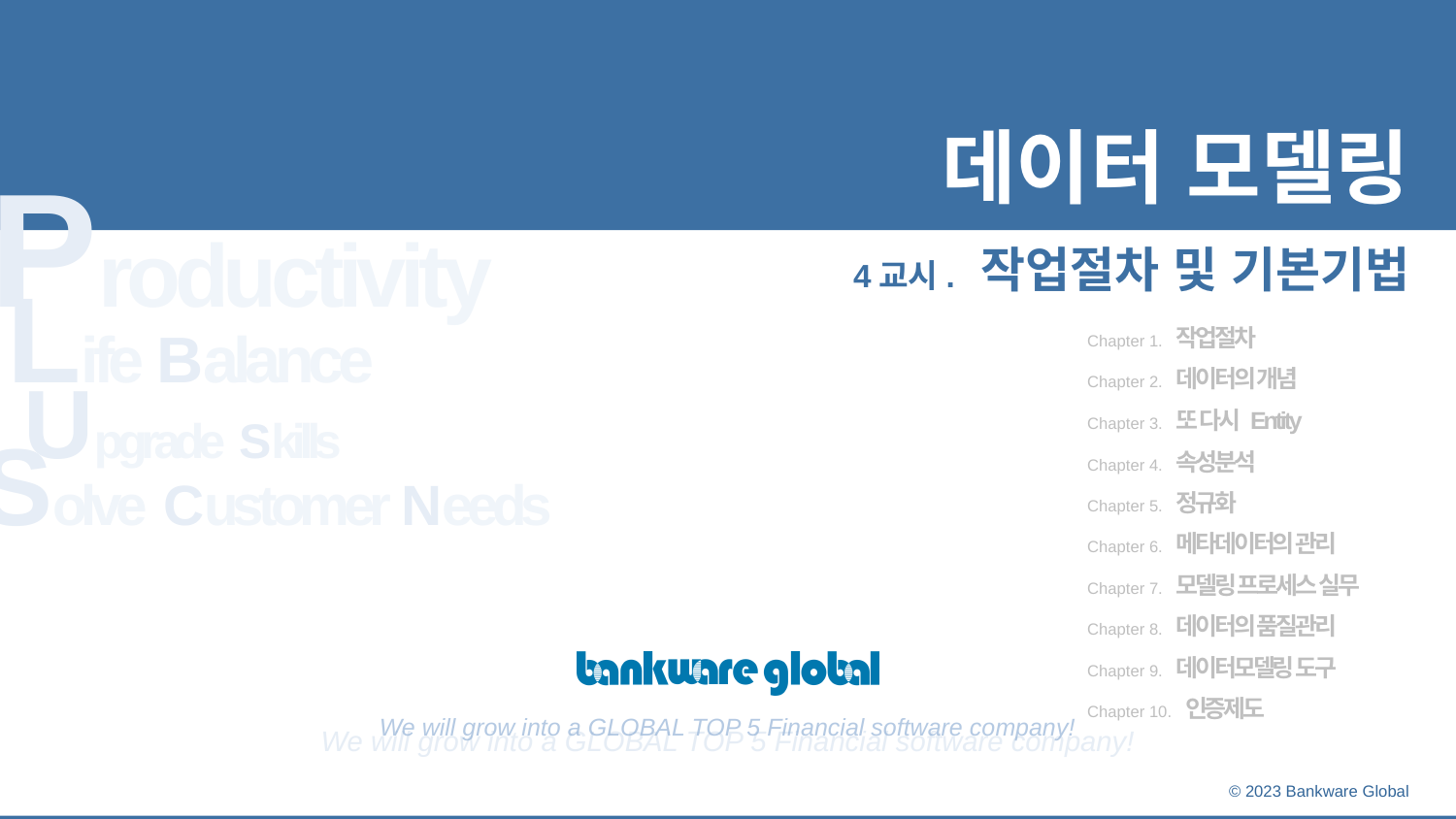

# 데이터 모델링
4교시.  작업절차 및 기본기법
Chapter 1.  작업절차
Chapter 2.  데이터의 개념
Chapter 3.  또 다시 Entity
Chapter 4.  속성분석
Chapter 5.  정규화
Chapter 6.  메타데이터의 관리
Chapter 7.  모델링 프로세스 실무
Chapter 8.  데이터의 품질관리
Chapter 9.  데이터모델링 도구
Chapter 10.  인증제도